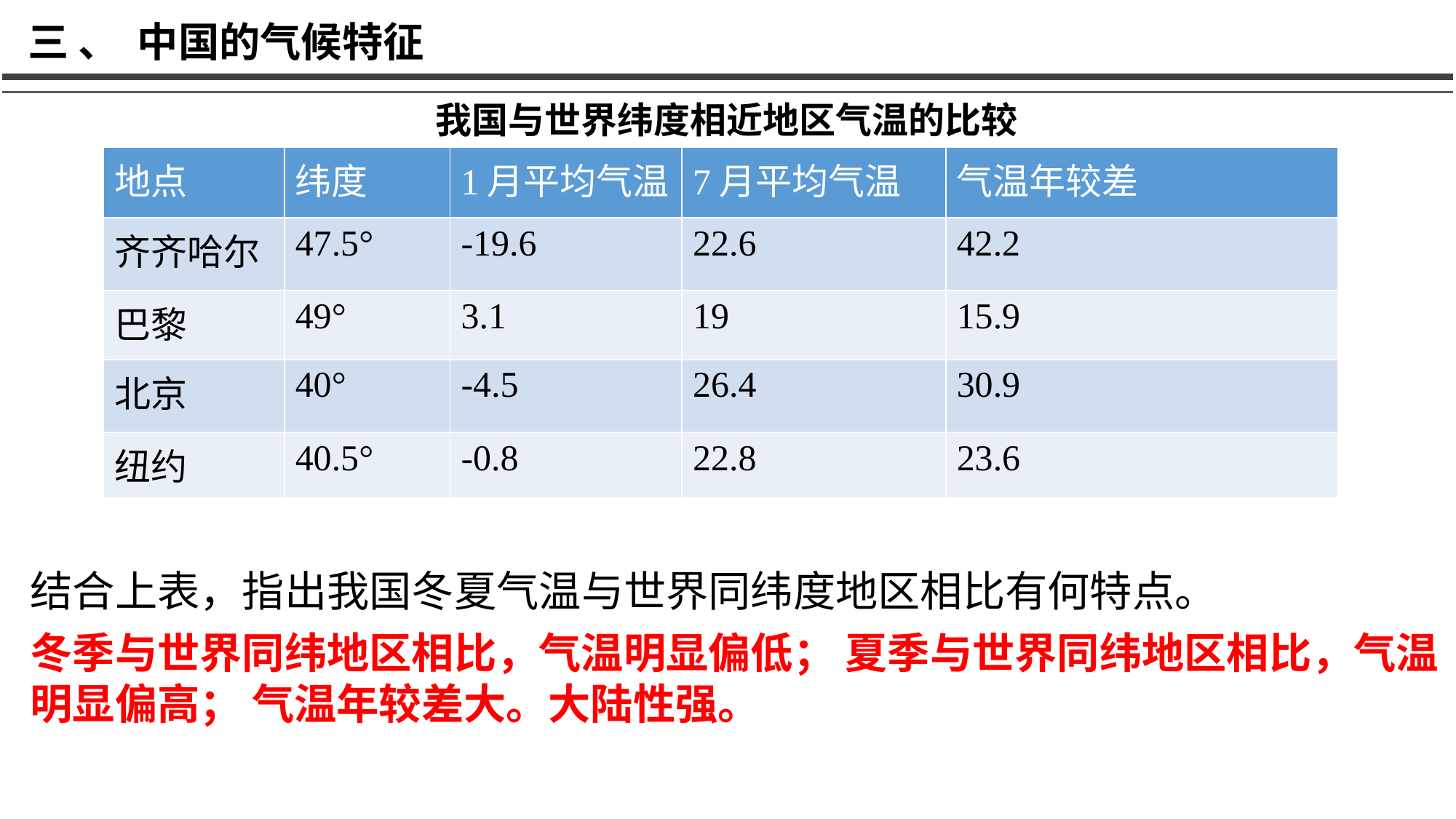

三 、  中国的气候特征
我国与世界纬度相近地区气温的比较
| 地点 | 纬度 | 1月平均气温 | 7月平均气温 | 气温年较差 |
| --- | --- | --- | --- | --- |
| 齐齐哈尔 | 47.5° | -19.6 | 22.6 | 42.2 |
| 巴黎 | 49° | 3.1 | 19 | 15.9 |
| 北京 | 40° | -4.5 | 26.4 | 30.9 |
| 纽约 | 40.5° | -0.8 | 22.8 | 23.6 |
结合上表，指出我国冬夏气温与世界同纬度地区相比有何特点。
冬季与世界同纬地区相比，气温明显偏低； 夏季与世界同纬地区相比，气温明显偏高； 气温年较差大。大陆性强。